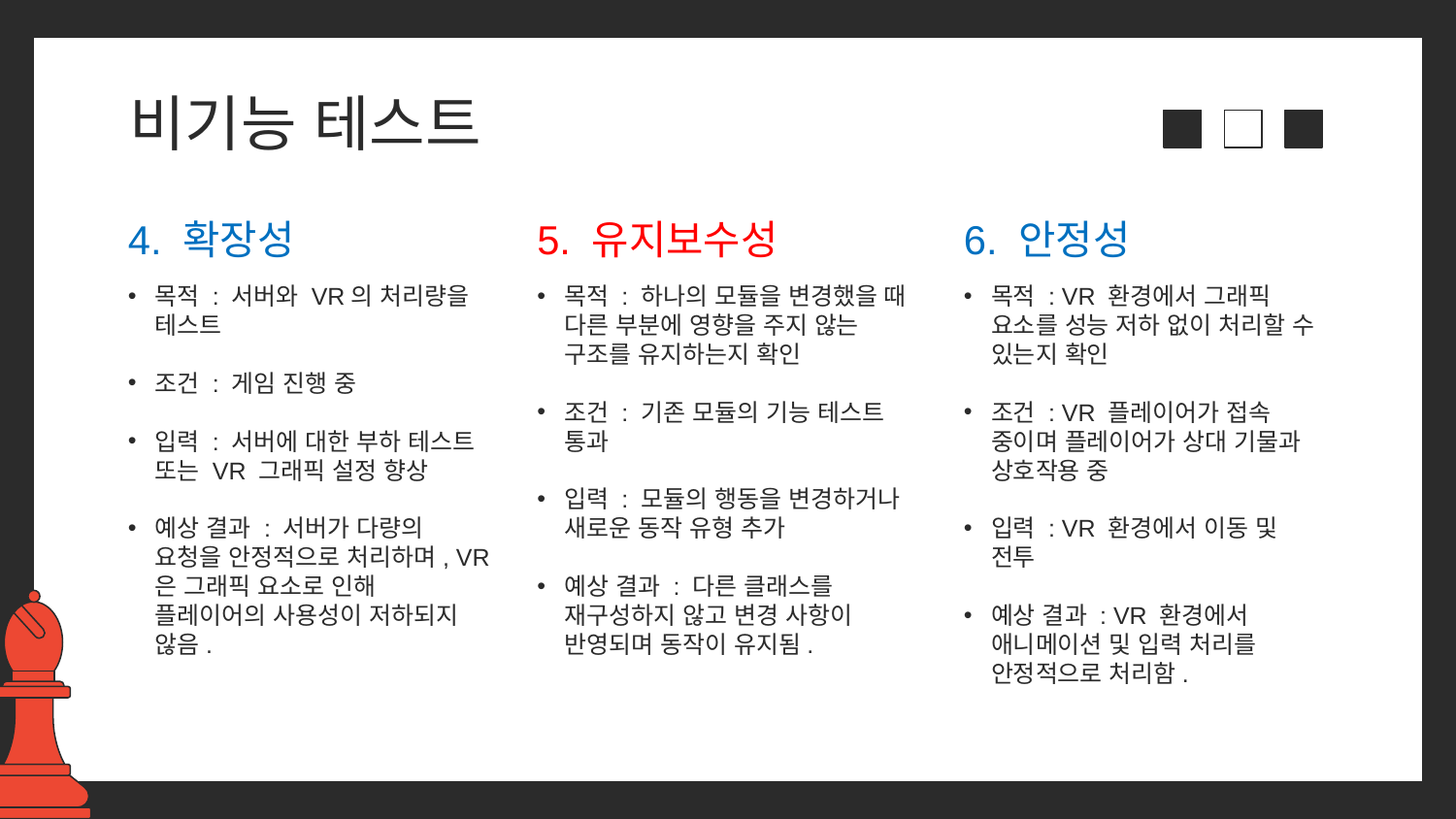

# 비기능 테스트

4. 확장성
5. 유지보수성
6. 안정성
목적 : 서버와 VR의 처리량을 테스트

조건 : 게임 진행 중

입력 : 서버에 대한 부하 테스트 또는 VR 그래픽 설정 향상

예상 결과 : 서버가 다량의 요청을 안정적으로 처리하며, VR은 그래픽 요소로 인해 플레이어의 사용성이 저하되지 않음.
목적 : VR 환경에서 그래픽 요소를 성능 저하 없이 처리할 수 있는지 확인

조건 : VR 플레이어가 접속 중이며 플레이어가 상대 기물과 상호작용 중

입력 : VR 환경에서 이동 및 전투

예상 결과 : VR 환경에서 애니메이션 및 입력 처리를 안정적으로 처리함.
목적 : 하나의 모듈을 변경했을 때 다른 부분에 영향을 주지 않는 구조를 유지하는지 확인

조건 : 기존 모듈의 기능 테스트 통과

입력 : 모듈의 행동을 변경하거나 새로운 동작 유형 추가

예상 결과 : 다른 클래스를 재구성하지 않고 변경 사항이 반영되며 동작이 유지됨.